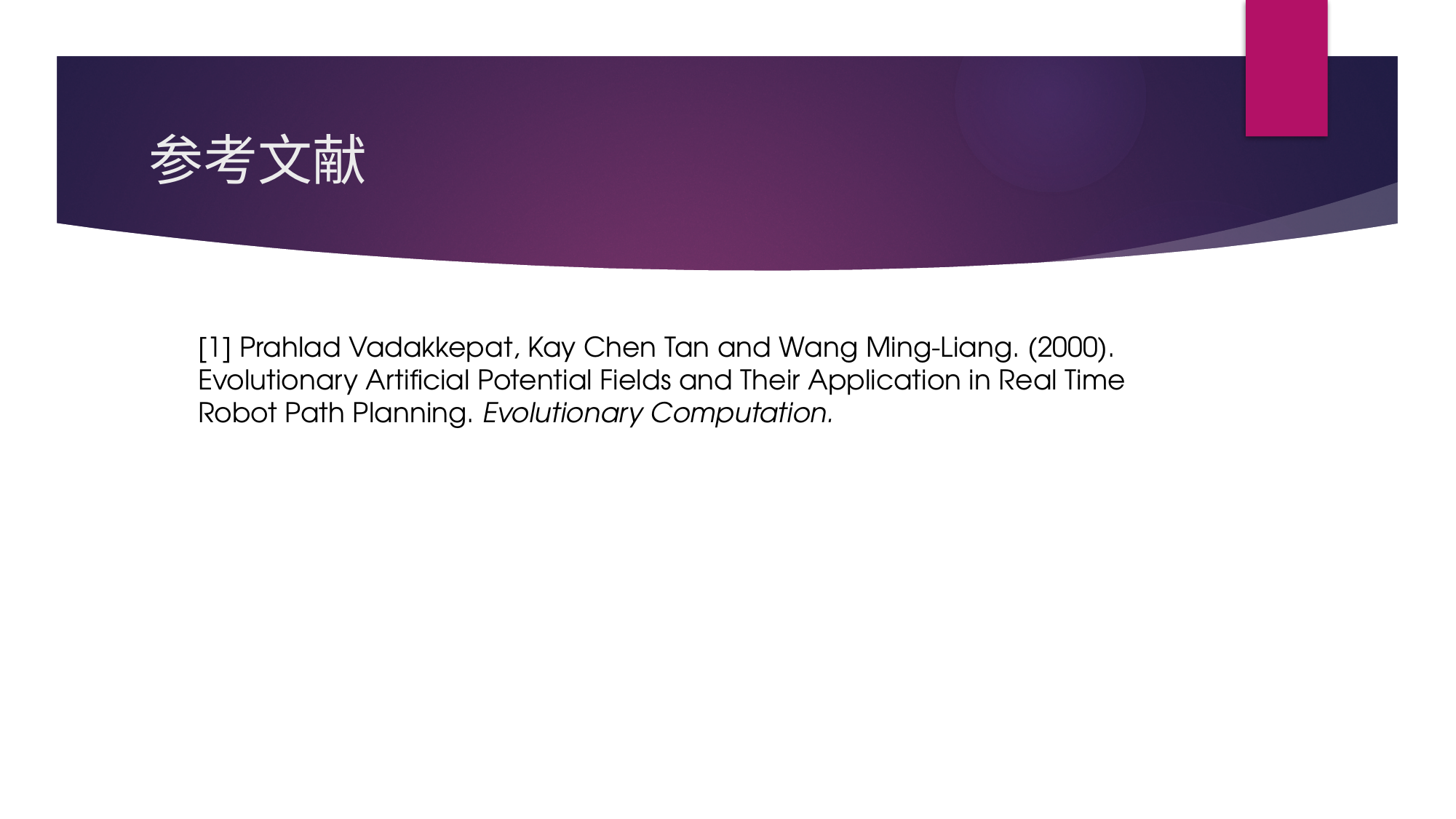

# 参考文献
[1] Prahlad Vadakkepat, Kay Chen Tan and Wang Ming-Liang. (2000). Evolutionary Artificial Potential Fields and Their Application in Real Time Robot Path Planning. Evolutionary Computation.